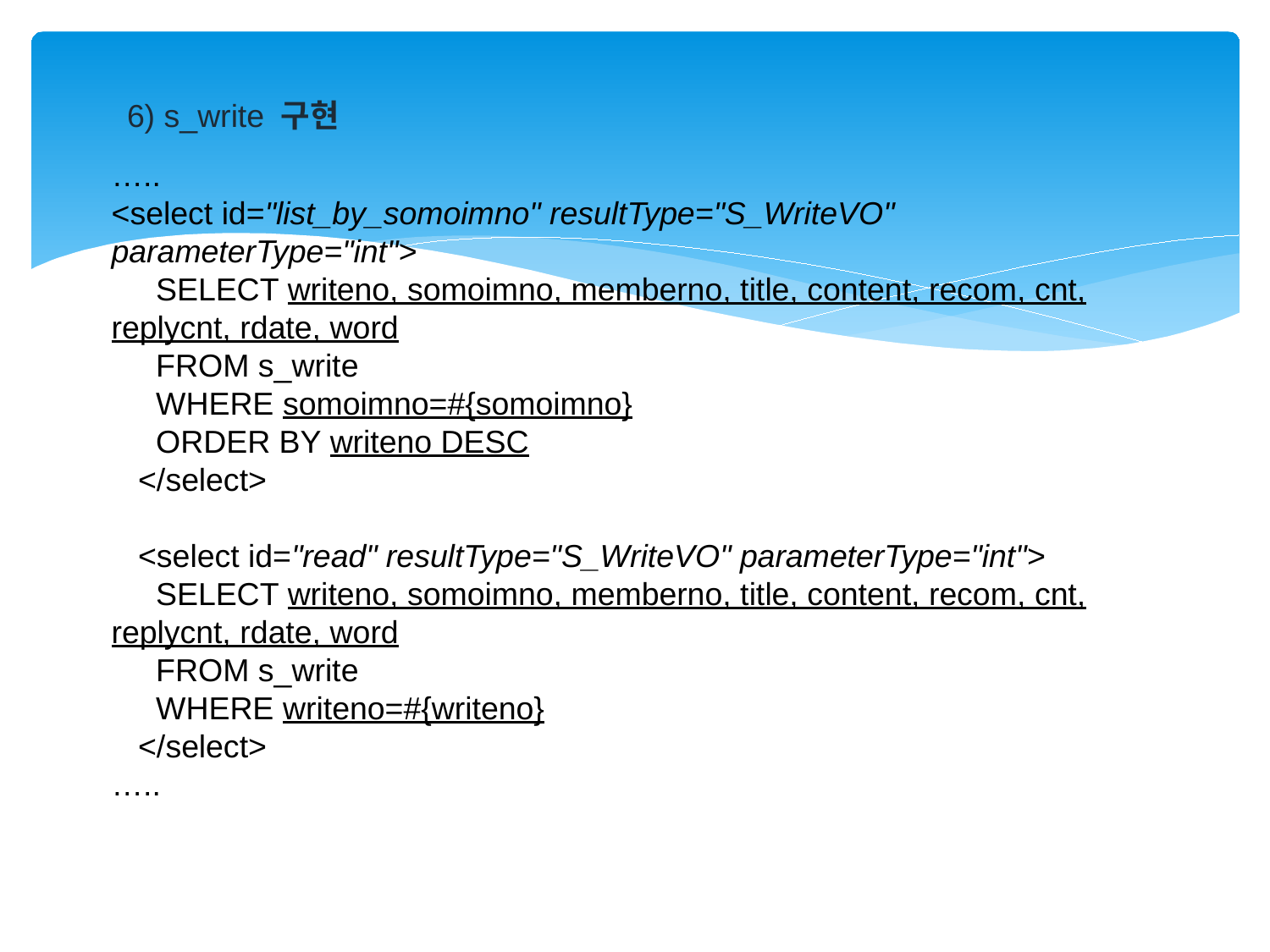

6) s_write 구현
…..
<select id="list_by_somoimno" resultType="S_WriteVO" parameterType="int">
     SELECT writeno, somoimno, memberno, title, content, recom, cnt, replycnt, rdate, word
     FROM s_write
     WHERE somoimno=#{somoimno}
     ORDER BY writeno DESC
   </select>

   <select id="read" resultType="S_WriteVO" parameterType="int">
     SELECT writeno, somoimno, memberno, title, content, recom, cnt, replycnt, rdate, word
     FROM s_write
     WHERE writeno=#{writeno}
   </select>
…..